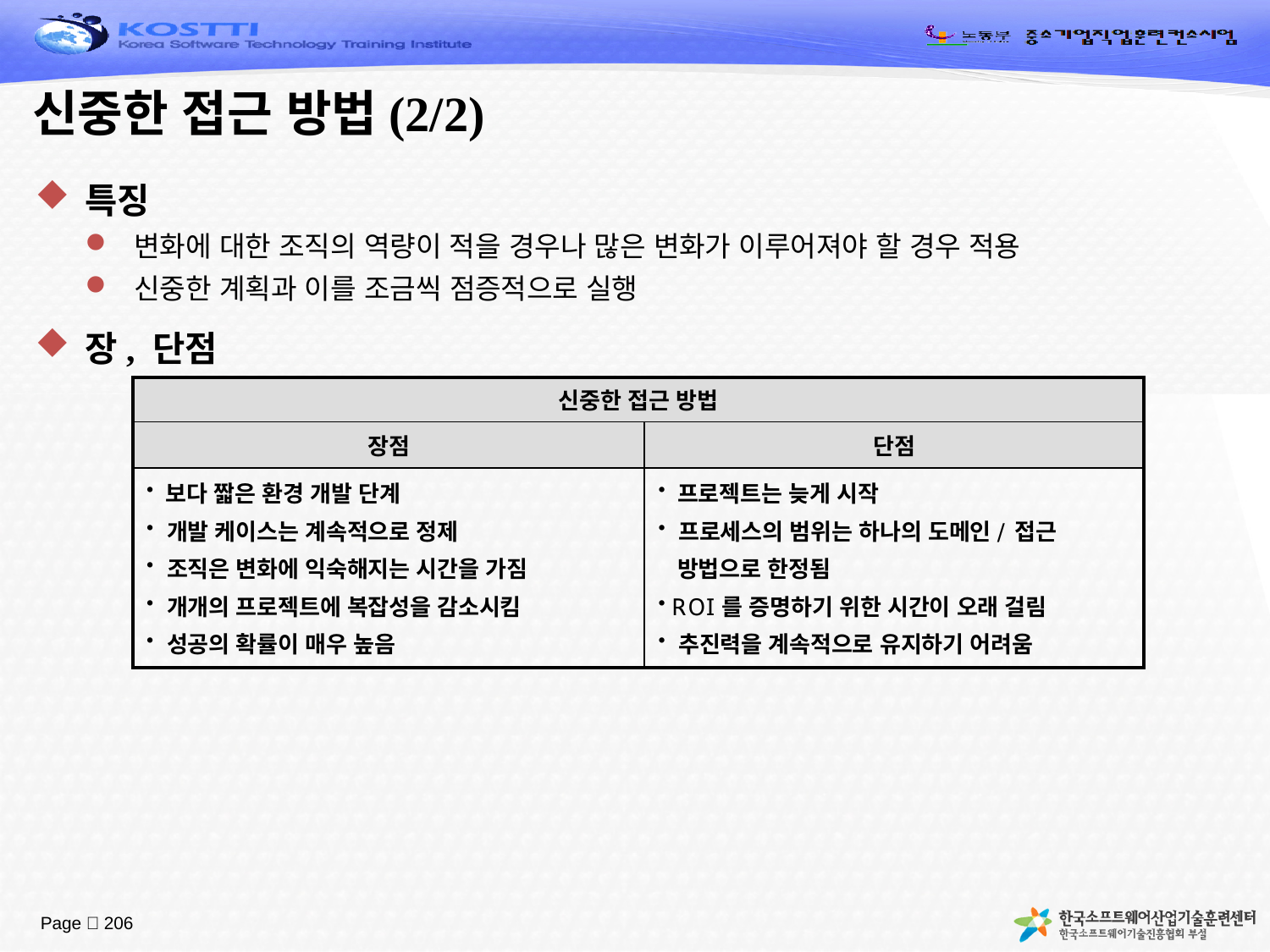

# 신중한 접근 방법(2/2)
특징
변화에 대한 조직의 역량이 적을 경우나 많은 변화가 이루어져야 할 경우 적용
신중한 계획과 이를 조금씩 점증적으로 실행
장, 단점
| 신중한 접근 방법 |  |
| --- | --- |
| 장점 | 단점 |
| 보다 짧은 환경 개발 단계 개발 케이스는 계속적으로 정제 조직은 변화에 익숙해지는 시간을 가짐 개개의 프로젝트에 복잡성을 감소시킴 성공의 확률이 매우 높음 | 프로젝트는 늦게 시작 프로세스의 범위는 하나의 도메인/접근 방법으로 한정됨 ROI를 증명하기 위한 시간이 오래 걸림 추진력을 계속적으로 유지하기 어려움 |